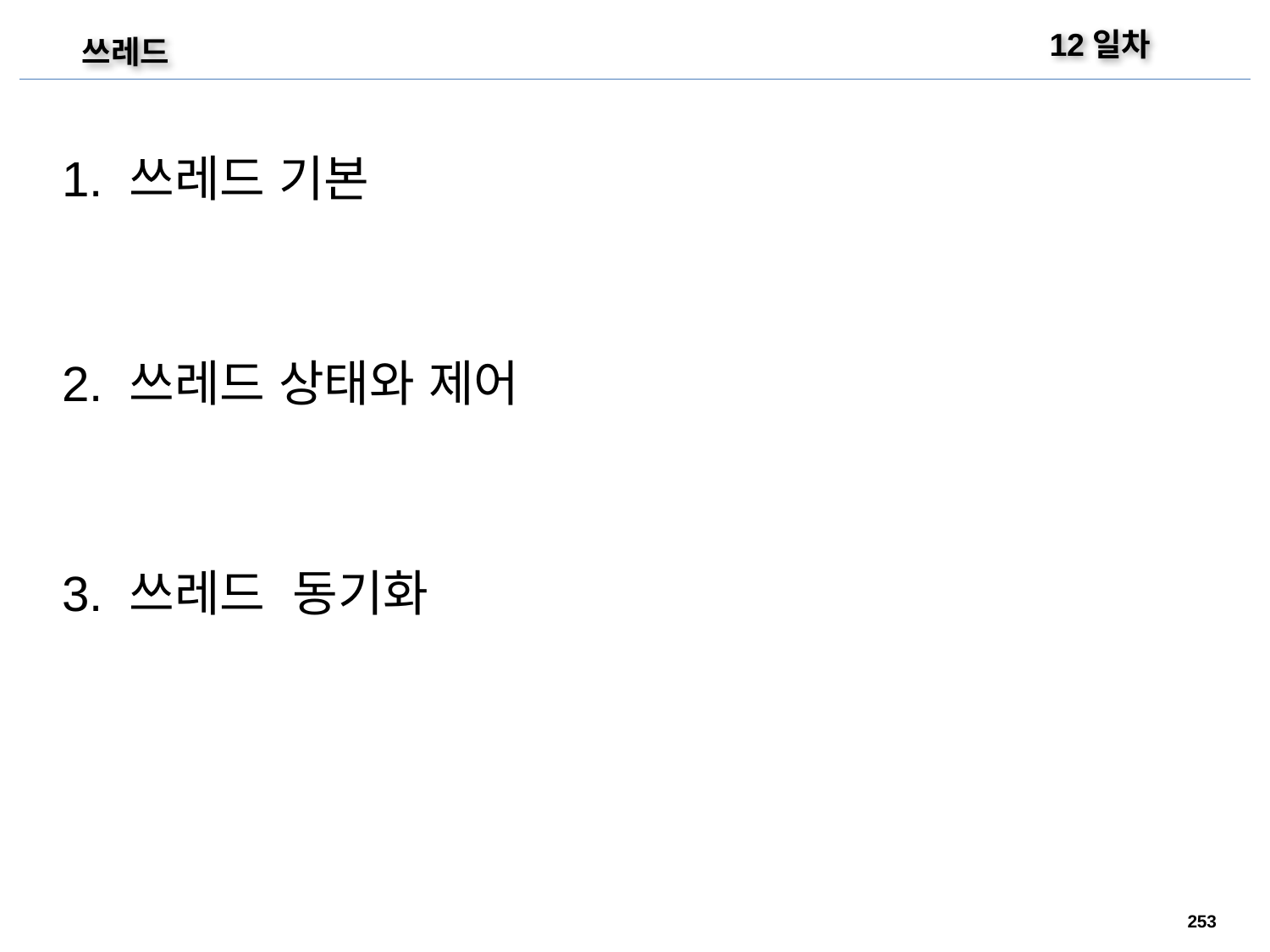

12일차
쓰레드
1. 쓰레드 기본
2. 쓰레드 상태와 제어
3. 쓰레드  동기화